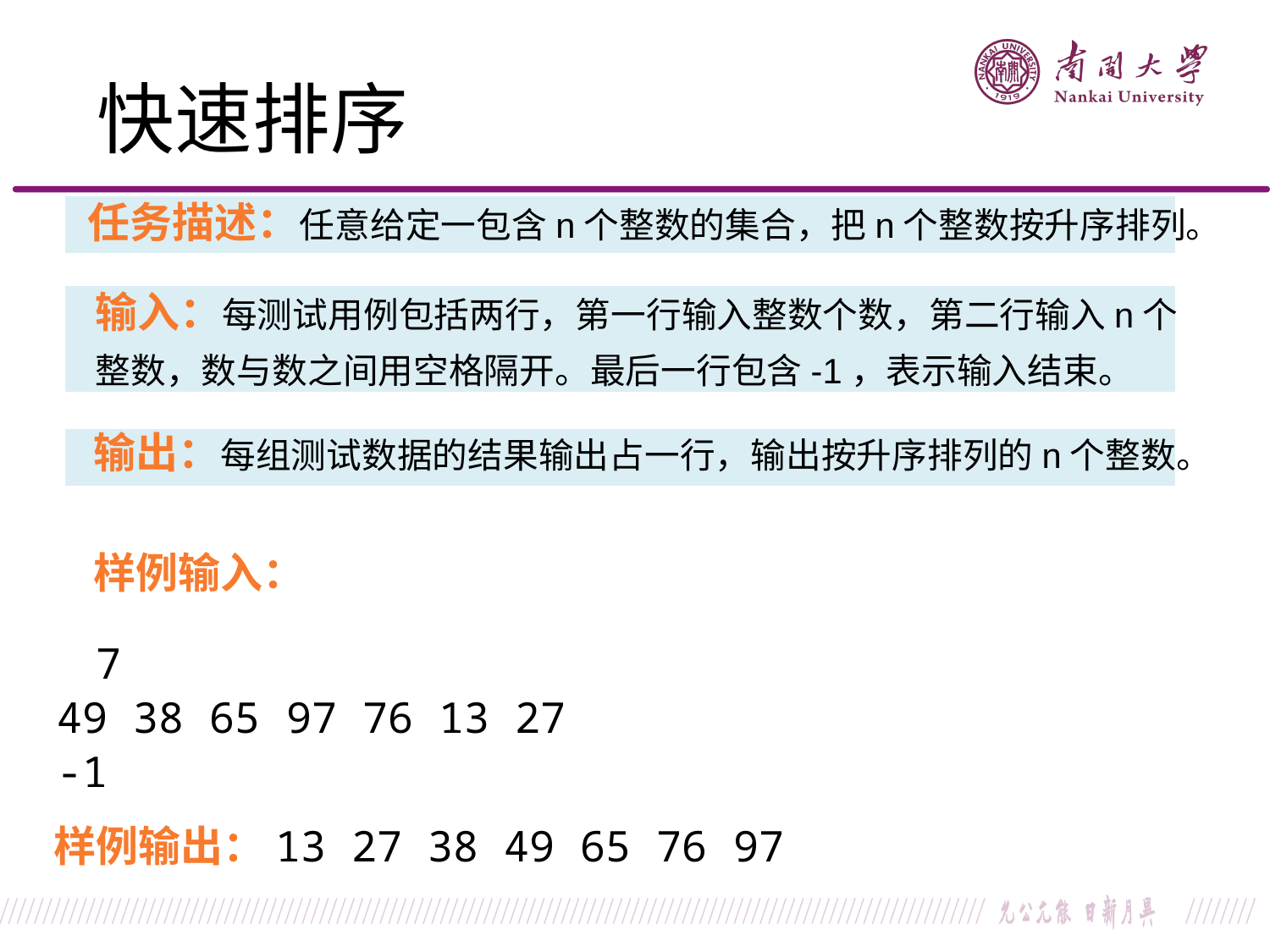

快速排序
快速排序

任务描述：任意给定一包含n个整数的集合，把n个整数按升序排列。

输入：每测试用例包括两行，第一行输入整数个数，第二行输入n个
整数，数与数之间用空格隔开。最后一行包含-1，表示输入结束。

输出：每组测试数据的结果输出占一行，输出按升序排列的n个整数。

样例输入：
7
49 38 65 97 76 13 27

-1
样例输出：13 27 38 49 65 76 97